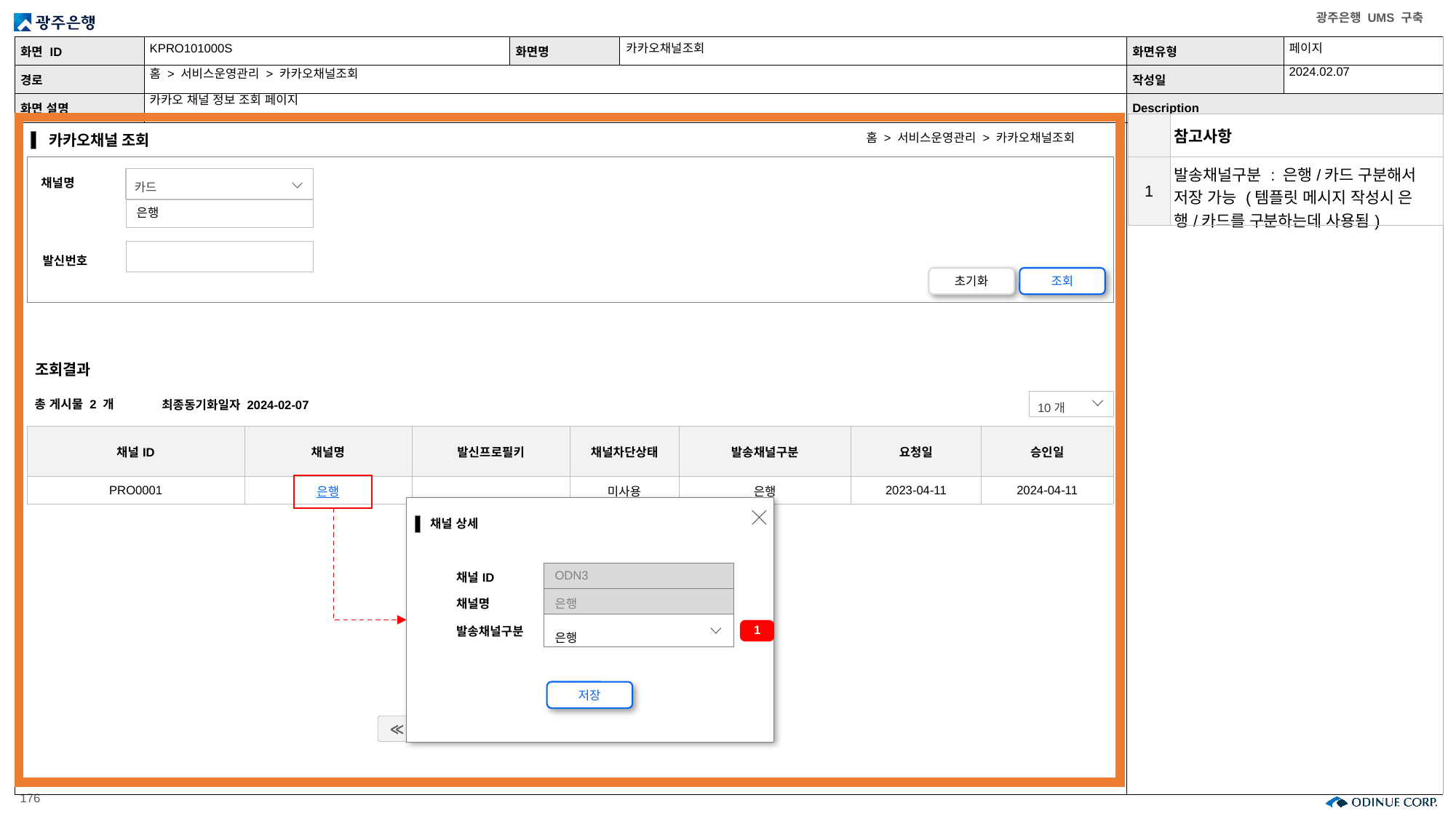

KPRO101000S
카카오채널조회
페이지
2024.02.07
홈 > 서비스운영관리 > 카카오채널조회
카카오 채널 정보 조회 페이지
|  | 참고사항 |
| --- | --- |
| 1 | 발송채널구분 : 은행/카드 구분해서 저장 가능 (템플릿 메시지 작성시 은행/카드를 구분하는데 사용됨) |
홈 > 서비스운영관리 > 카카오채널조회
카카오채널 조회

카드

은행
채널명

발신번호
초기화
조회
조회결과
총 게시물 2 개
10개
최종동기화일자 2024-02-07

| 채널ID | 채널명 | 발신프로필키 | 채널차단상태 | 발송채널구분 | 요청일 | 승인일 |
| --- | --- | --- | --- | --- | --- | --- |
| PRO0001 | 은행 |  | 미사용 | 은행 | 2023-04-11 | 2024-04-11 |

채널 상세
| 채널ID | ODN3 |
| --- | --- |
| 채널명 | 은행 |
| 발송채널구분 | 은행 |
1

저장
≪
≫
6
7
8
9
10

＜
1
2
3
4
5
＞